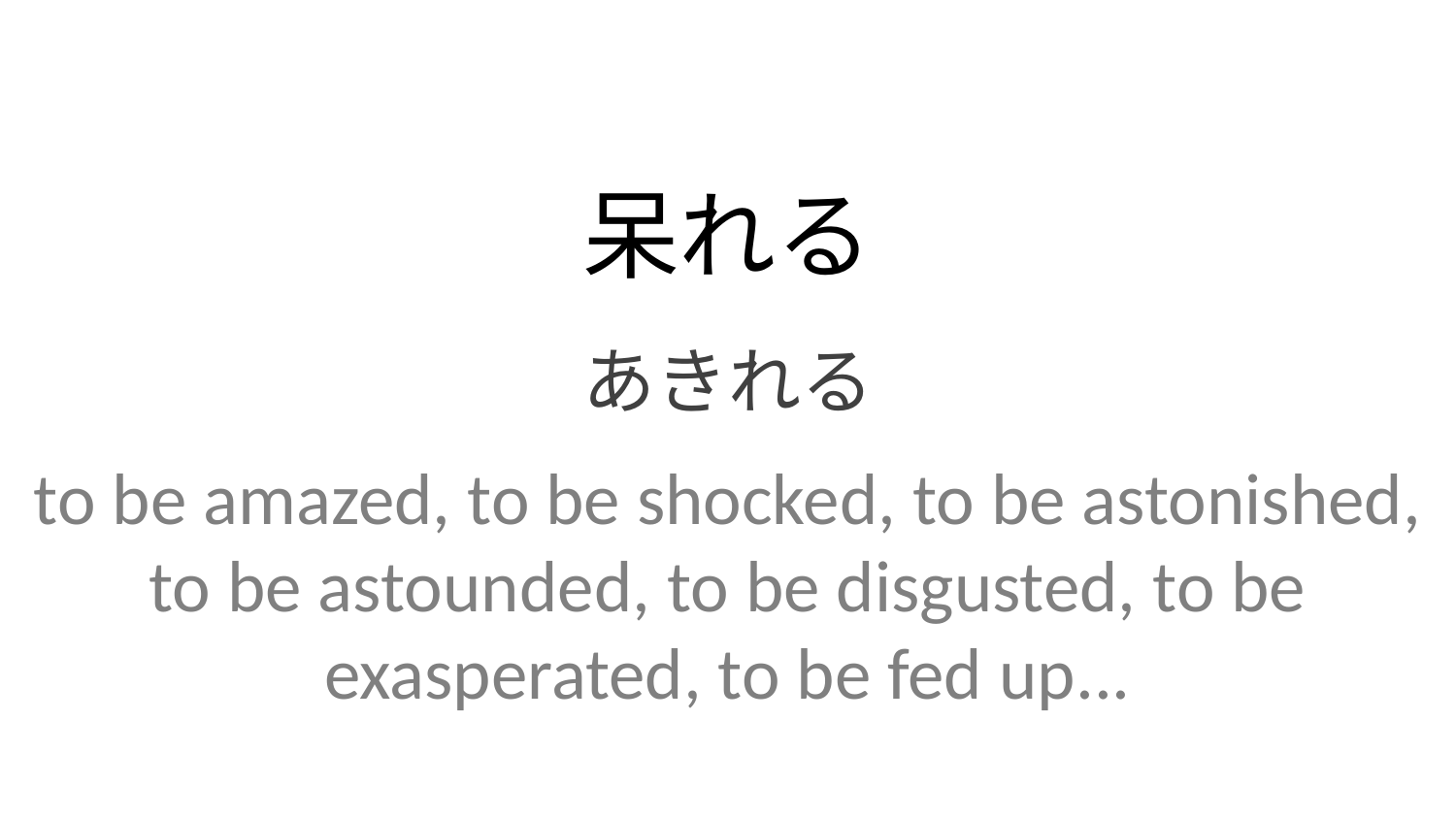

呆れる

あきれる
to be amazed, to be shocked, to be astonished, to be astounded, to be disgusted, to be exasperated, to be fed up...